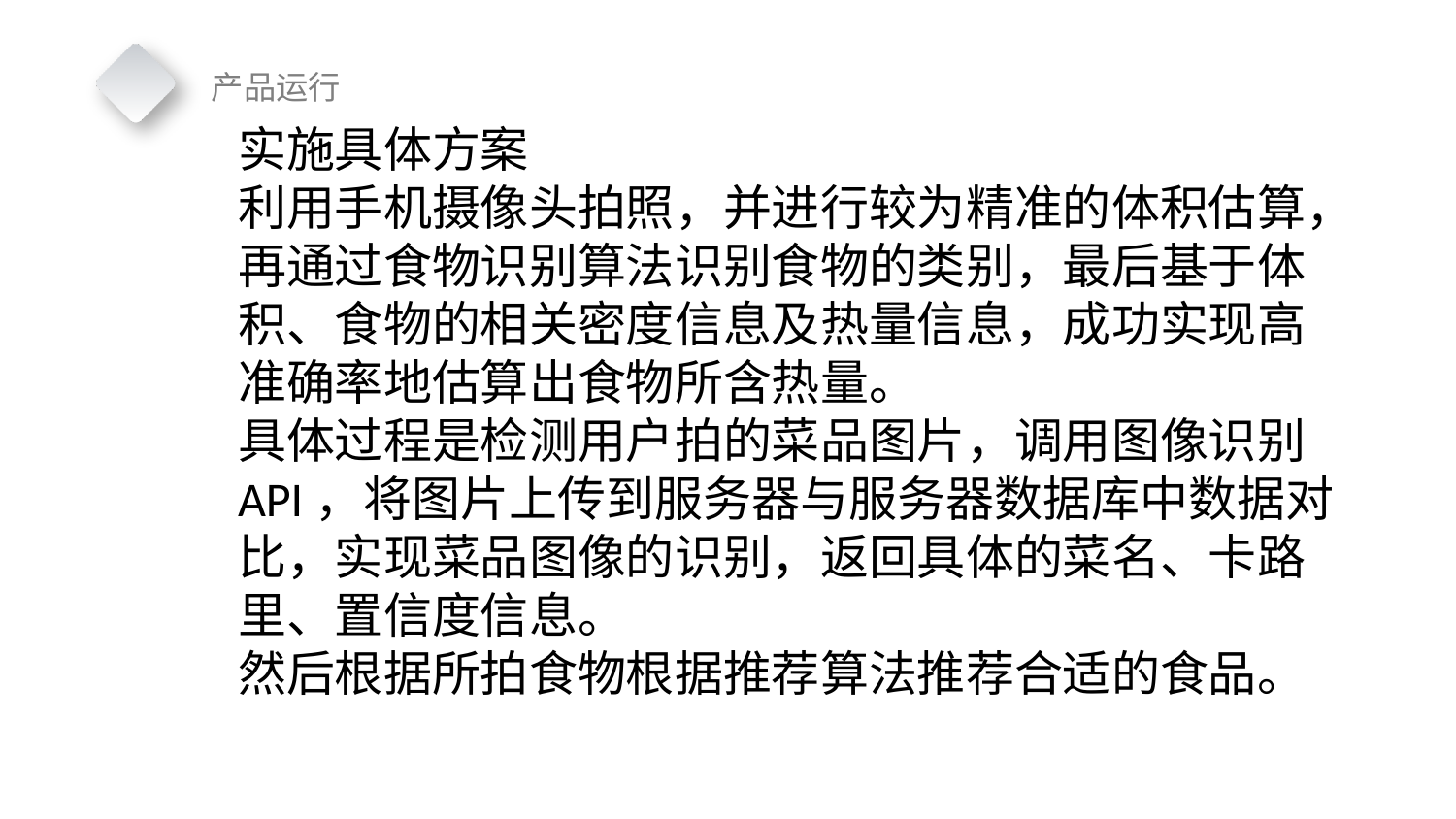

实施具体方案
利用手机摄像头拍照，并进行较为精准的体积估算，再通过食物识别算法识别食物的类别，最后基于体积、食物的相关密度信息及热量信息，成功实现高准确率地估算出食物所含热量。
具体过程是检测用户拍的菜品图片，调用图像识别API，将图片上传到服务器与服务器数据库中数据对比，实现菜品图像的识别，返回具体的菜名、卡路里、置信度信息。
然后根据所拍食物根据推荐算法推荐合适的食品。